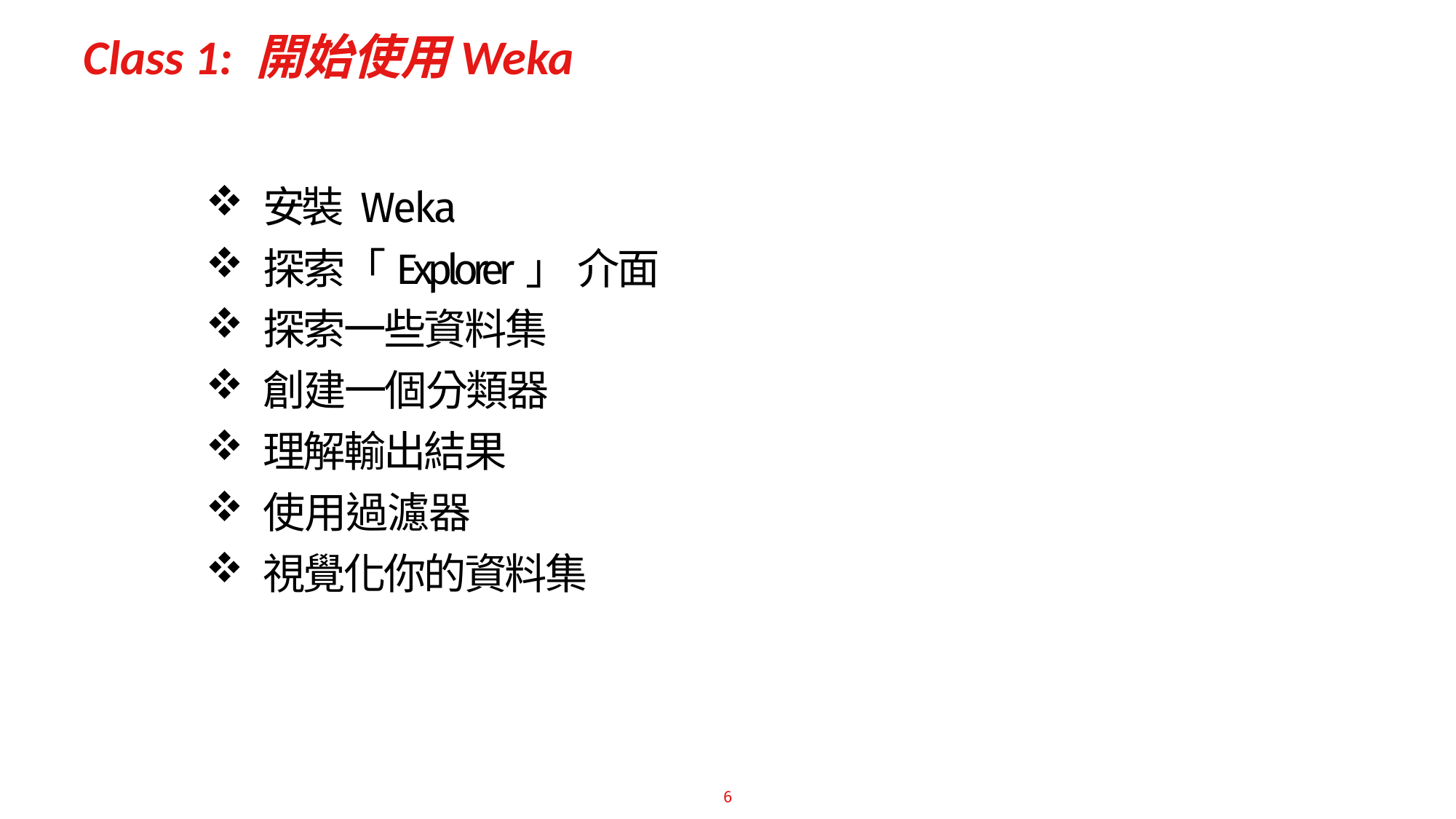

# Class 1: 開始使用Weka
安裝 Weka
探索「Explorer」 介面
探索一些資料集
創建一個分類器
理解輸出結果
使用過濾器
視覺化你的資料集
6